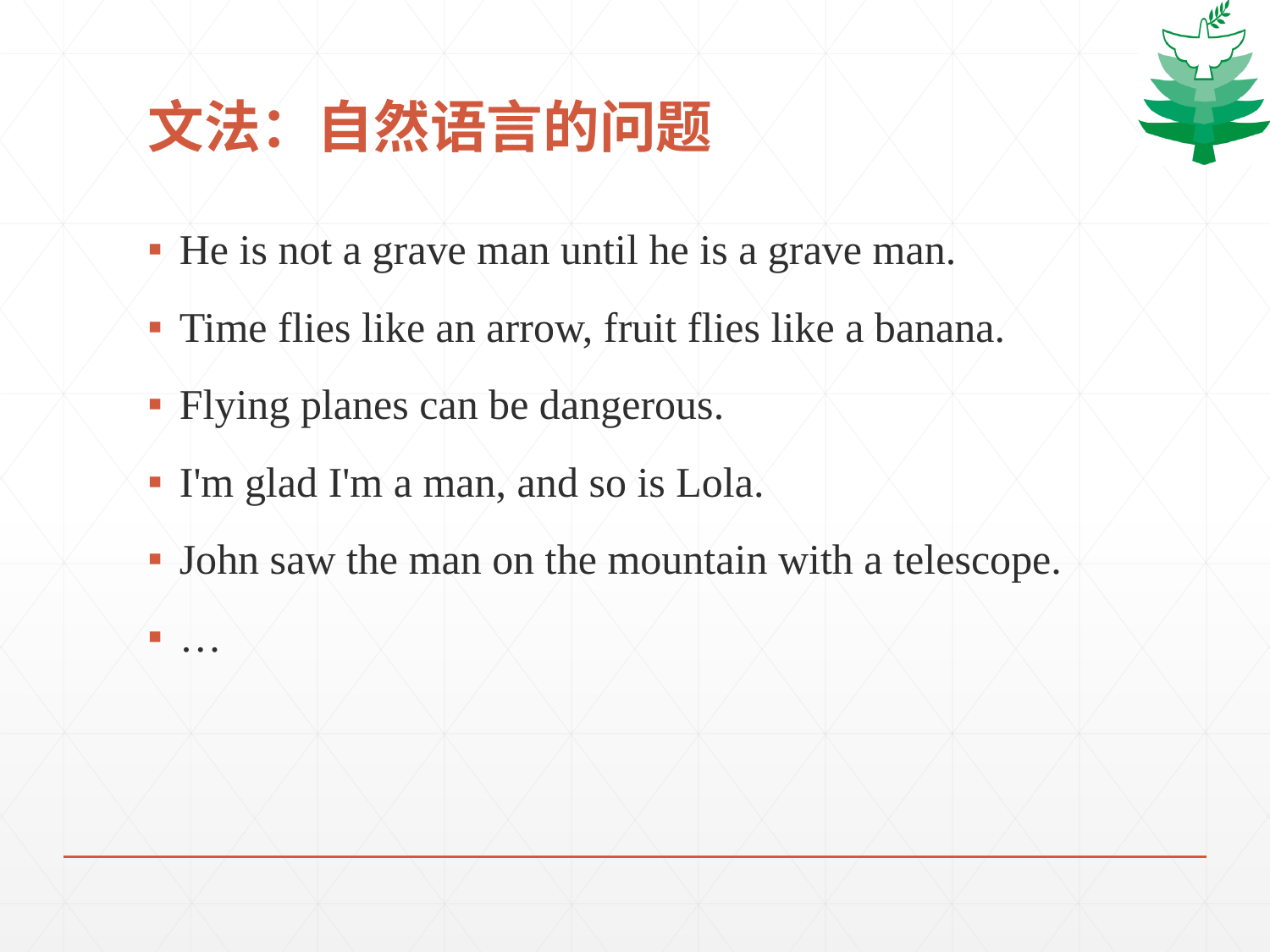

# 文法：自然语言的问题
He is not a grave man until he is a grave man.
Time flies like an arrow, fruit flies like a banana.
Flying planes can be dangerous.
I'm glad I'm a man, and so is Lola.
John saw the man on the mountain with a telescope.
…